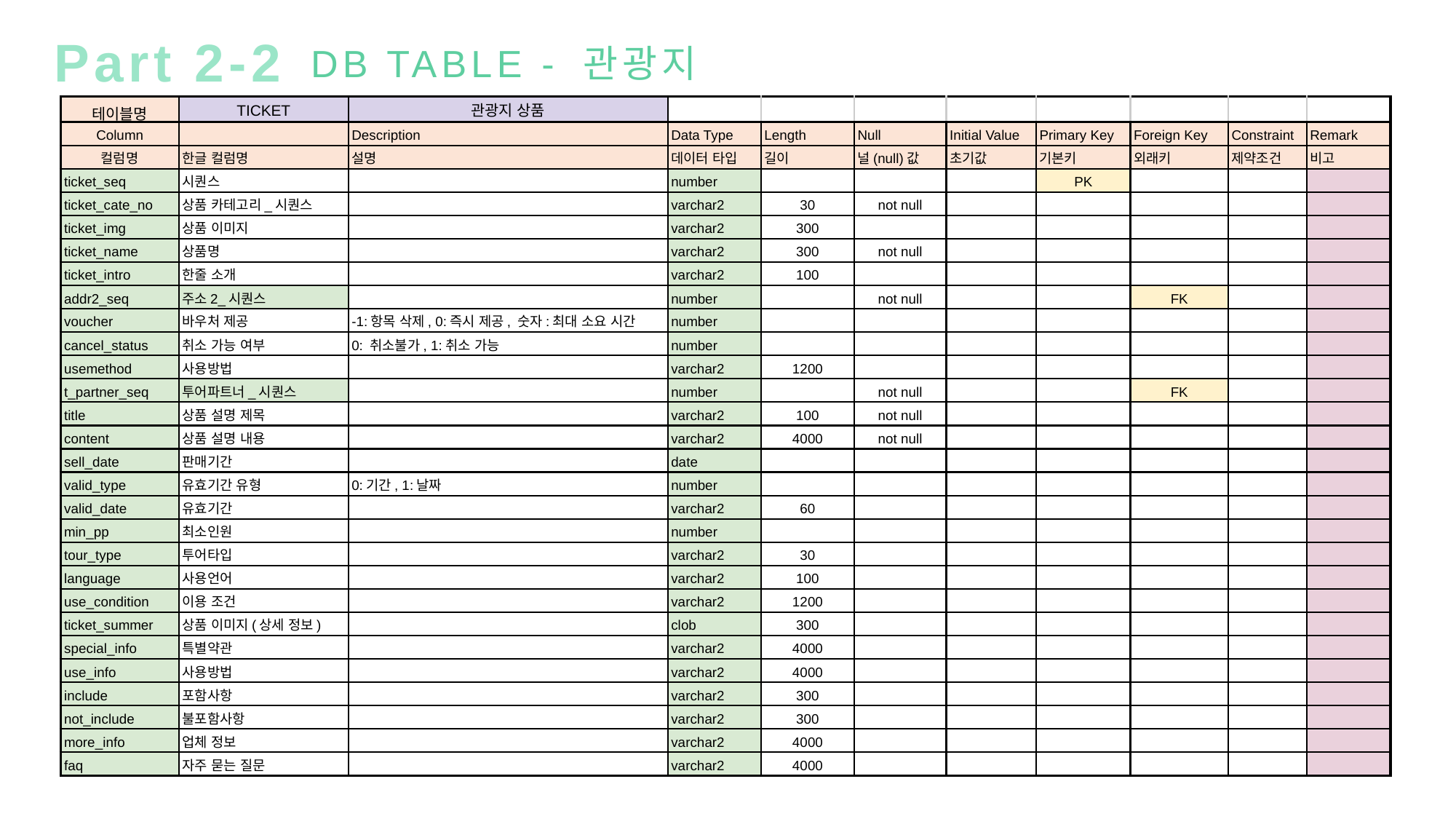

Part 2-2
DB TABLE - 관광지
| 테이블명 | TICKET | 관광지 상품 |  |  |  |  |  |  |  |  |
| --- | --- | --- | --- | --- | --- | --- | --- | --- | --- | --- |
| Column |  | Description | Data Type | Length | Null | Initial Value | Primary Key | Foreign Key | Constraint | Remark |
| 컬럼명 | 한글 컬럼명 | 설명 | 데이터 타입 | 길이 | 널(null)값 | 초기값 | 기본키 | 외래키 | 제약조건 | 비고 |
| ticket\_seq | 시퀀스 |  | number |  |  |  | PK |  |  |  |
| ticket\_cate\_no | 상품 카테고리\_시퀀스 |  | varchar2 | 30 | not null |  |  |  |  |  |
| ticket\_img | 상품 이미지 |  | varchar2 | 300 |  |  |  |  |  |  |
| ticket\_name | 상품명 |  | varchar2 | 300 | not null |  |  |  |  |  |
| ticket\_intro | 한줄 소개 |  | varchar2 | 100 |  |  |  |  |  |  |
| addr2\_seq | 주소2\_시퀀스 |  | number |  | not null |  |  | FK |  |  |
| voucher | 바우처 제공 | -1:항목 삭제, 0:즉시 제공, 숫자:최대 소요 시간 | number |  |  |  |  |  |  |  |
| cancel\_status | 취소 가능 여부 | 0: 취소불가, 1:취소 가능 | number |  |  |  |  |  |  |  |
| usemethod | 사용방법 |  | varchar2 | 1200 |  |  |  |  |  |  |
| t\_partner\_seq | 투어파트너\_시퀀스 |  | number |  | not null |  |  | FK |  |  |
| title | 상품 설명 제목 |  | varchar2 | 100 | not null |  |  |  |  |  |
| content | 상품 설명 내용 |  | varchar2 | 4000 | not null |  |  |  |  |  |
| sell\_date | 판매기간 |  | date |  |  |  |  |  |  |  |
| valid\_type | 유효기간 유형 | 0:기간, 1:날짜 | number |  |  |  |  |  |  |  |
| valid\_date | 유효기간 |  | varchar2 | 60 |  |  |  |  |  |  |
| min\_pp | 최소인원 |  | number |  |  |  |  |  |  |  |
| tour\_type | 투어타입 |  | varchar2 | 30 |  |  |  |  |  |  |
| language | 사용언어 |  | varchar2 | 100 |  |  |  |  |  |  |
| use\_condition | 이용 조건 |  | varchar2 | 1200 |  |  |  |  |  |  |
| ticket\_summer | 상품 이미지(상세 정보) |  | clob | 300 |  |  |  |  |  |  |
| special\_info | 특별약관 |  | varchar2 | 4000 |  |  |  |  |  |  |
| use\_info | 사용방법 |  | varchar2 | 4000 |  |  |  |  |  |  |
| include | 포함사항 |  | varchar2 | 300 |  |  |  |  |  |  |
| not\_include | 불포함사항 |  | varchar2 | 300 |  |  |  |  |  |  |
| more\_info | 업체 정보 |  | varchar2 | 4000 |  |  |  |  |  |  |
| faq | 자주 묻는 질문 |  | varchar2 | 4000 |  |  |  |  |  |  |